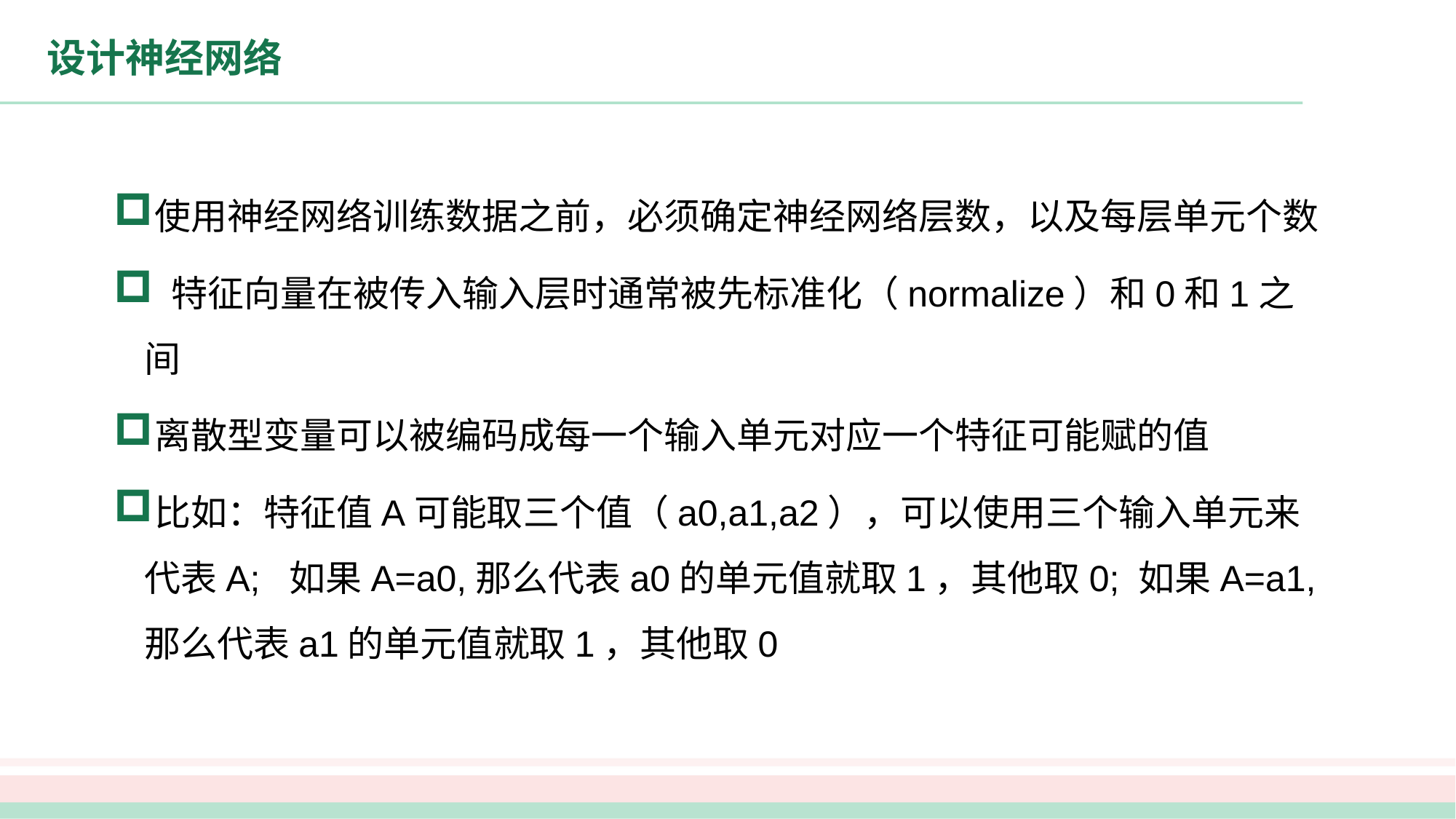

# 设计神经网络
使用神经网络训练数据之前，必须确定神经网络层数，以及每层单元个数
 特征向量在被传入输入层时通常被先标准化（normalize）和0和1之间
离散型变量可以被编码成每一个输入单元对应一个特征可能赋的值
比如：特征值A可能取三个值（a0,a1,a2），可以使用三个输入单元来代表A;  如果A=a0,那么代表a0的单元值就取1，其他取0; 如果A=a1,那么代表a1的单元值就取1，其他取0